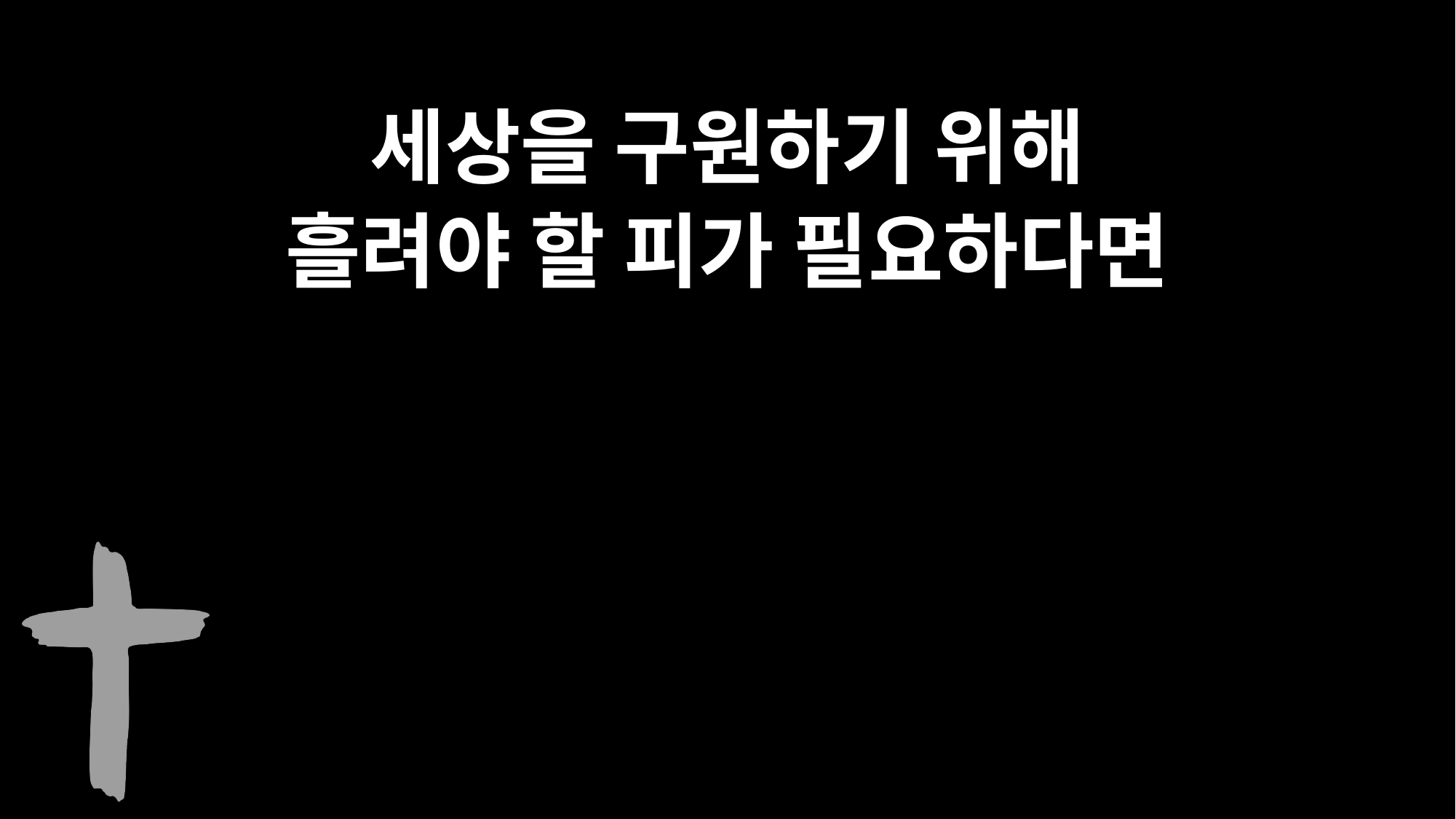

세상을 구원하기 위해
흘려야 할 피가 필요하다면